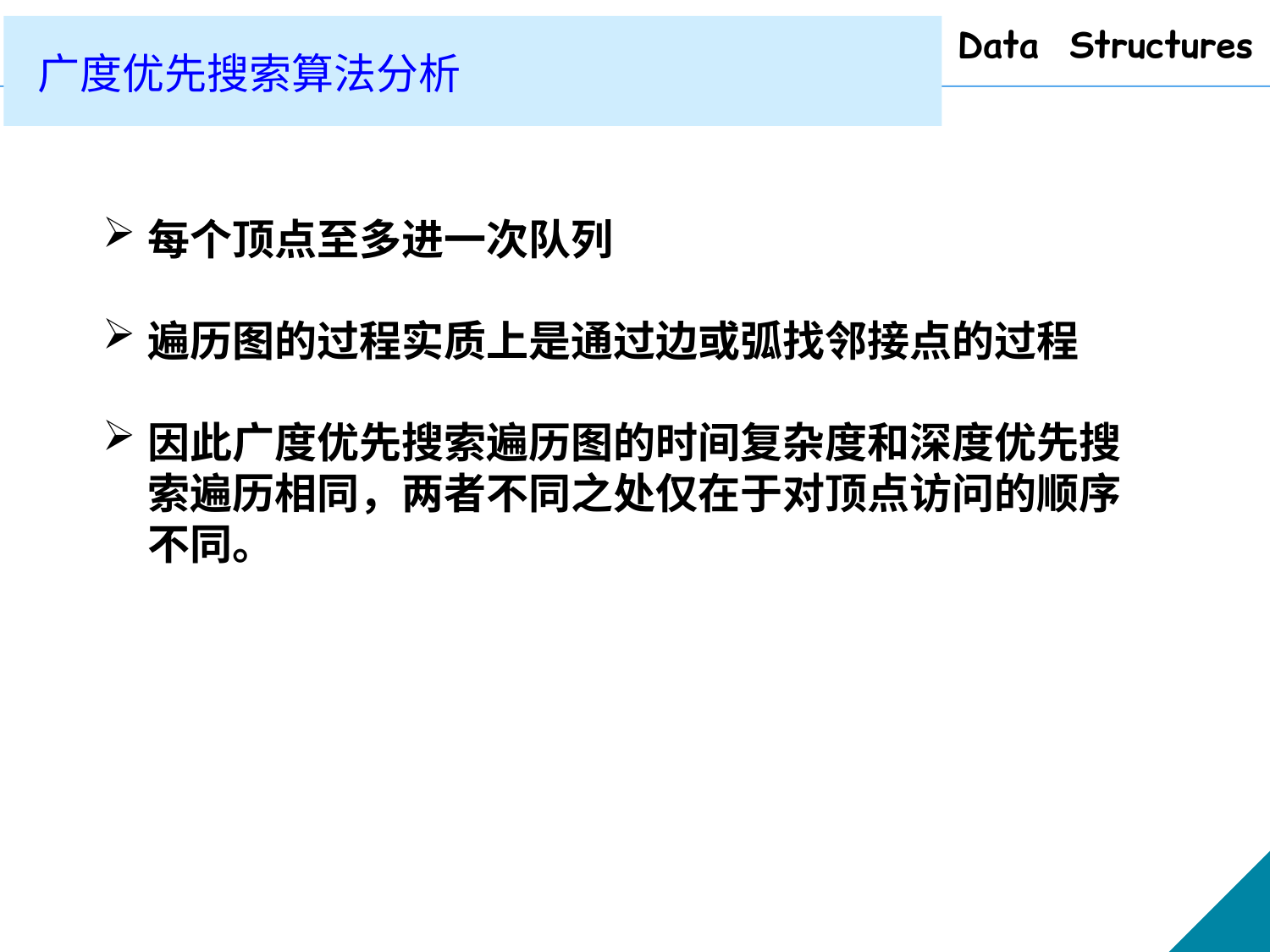

广度优先搜索算法分析
每个顶点至多进一次队列

遍历图的过程实质上是通过边或弧找邻接点的过程

因此广度优先搜索遍历图的时间复杂度和深度优先搜索遍历相同，两者不同之处仅在于对顶点访问的顺序不同。